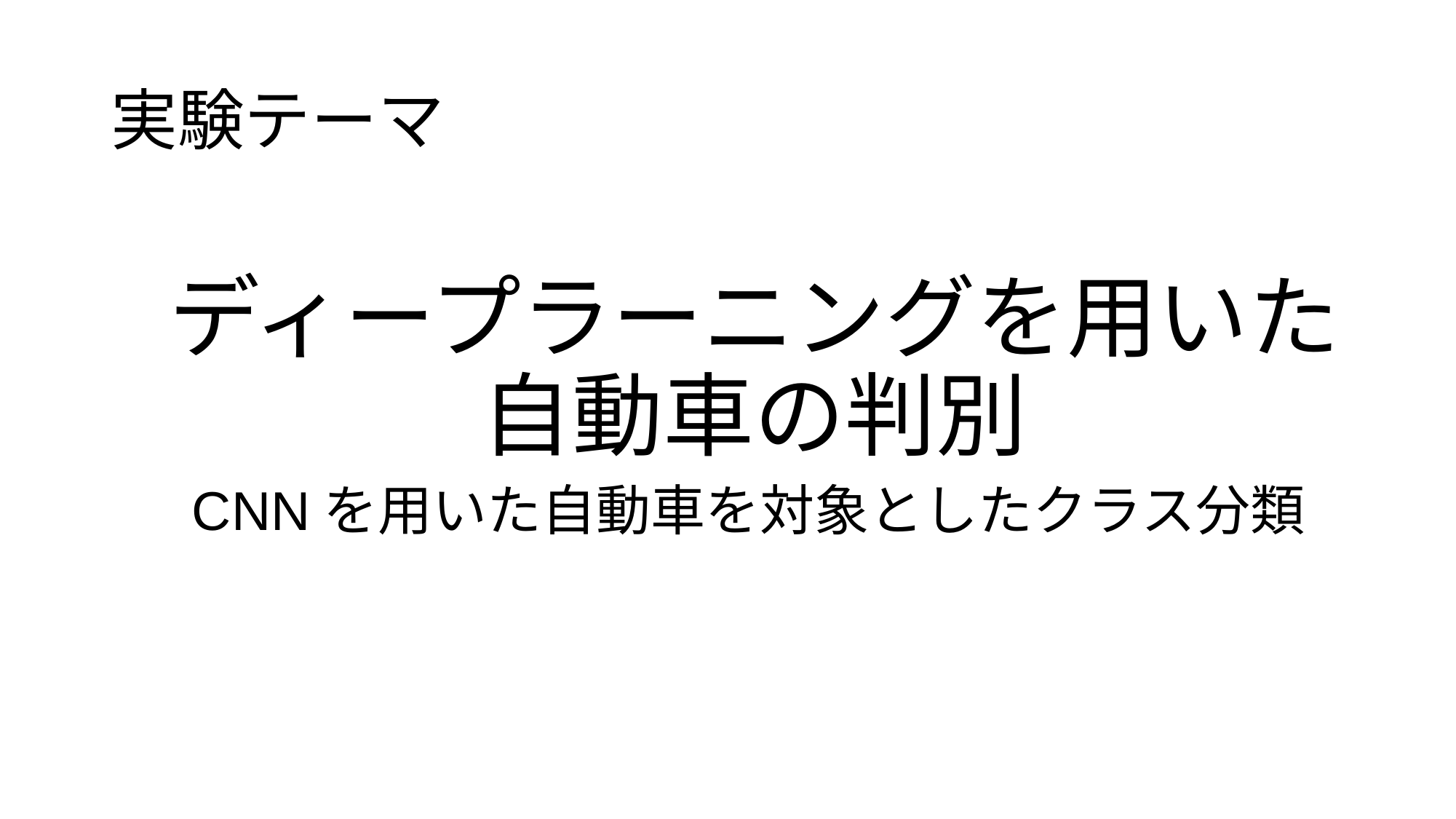

# 実験テーマ
ディープラーニングを用いた自動車の判別
CNNを用いた自動車を対象としたクラス分類